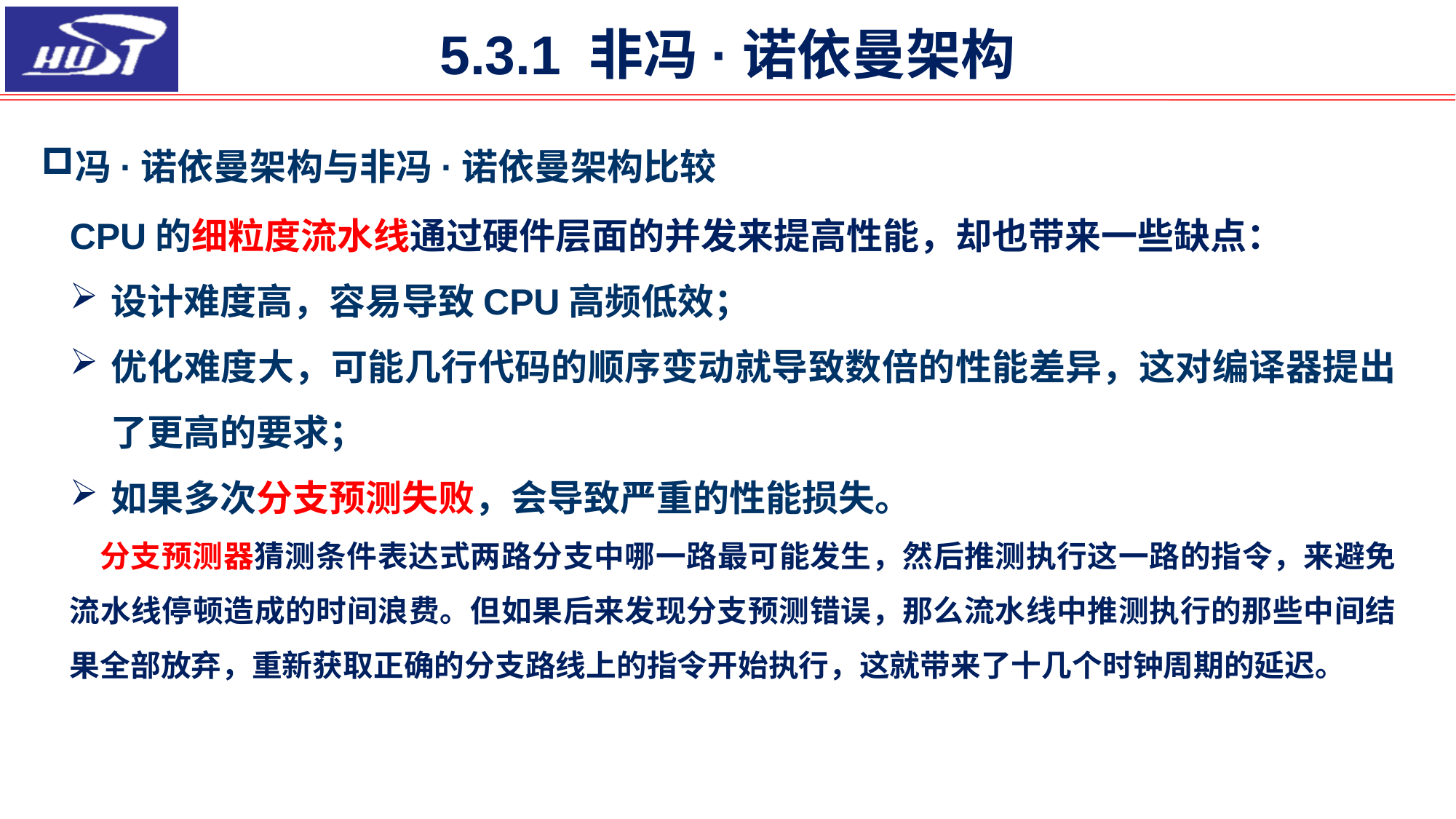

# 5.3.1 非冯·诺依曼架构
冯·诺依曼架构与非冯·诺依曼架构比较
CPU的细粒度流水线通过硬件层面的并发来提高性能，却也带来一些缺点：
设计难度高，容易导致CPU高频低效；
优化难度大，可能几行代码的顺序变动就导致数倍的性能差异，这对编译器提出了更高的要求；
如果多次分支预测失败，会导致严重的性能损失。
   分支预测器猜测条件表达式两路分支中哪一路最可能发生，然后推测执行这一路的指令，来避免流水线停顿造成的时间浪费。但如果后来发现分支预测错误，那么流水线中推测执行的那些中间结果全部放弃，重新获取正确的分支路线上的指令开始执行，这就带来了十几个时钟周期的延迟。
13